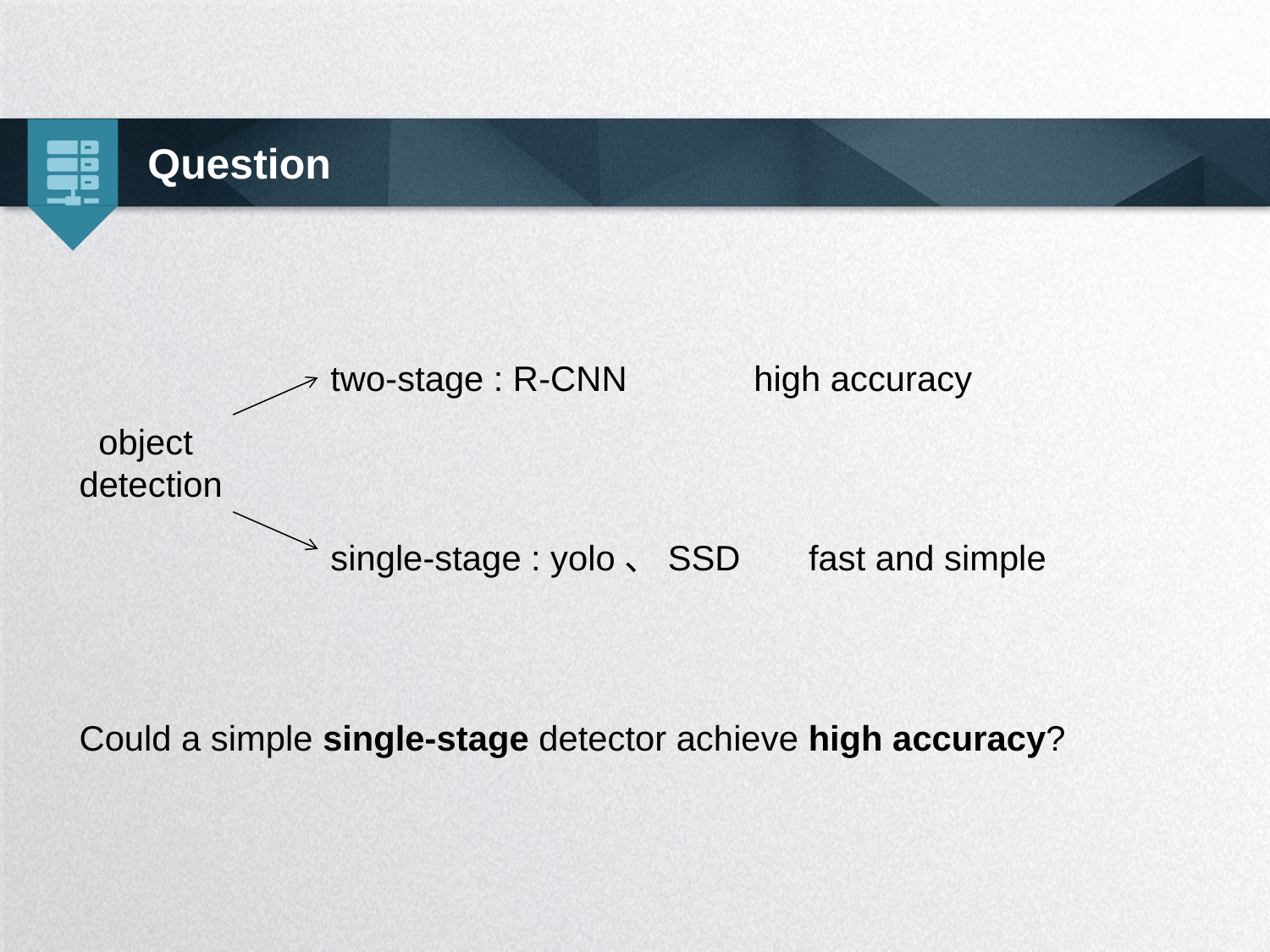

Question
two-stage : R-CNN             high accuracy
  object
detection
single-stage : yolo、SSD       fast and simple

Could a simple single-stage detector achieve high accuracy?
延时符